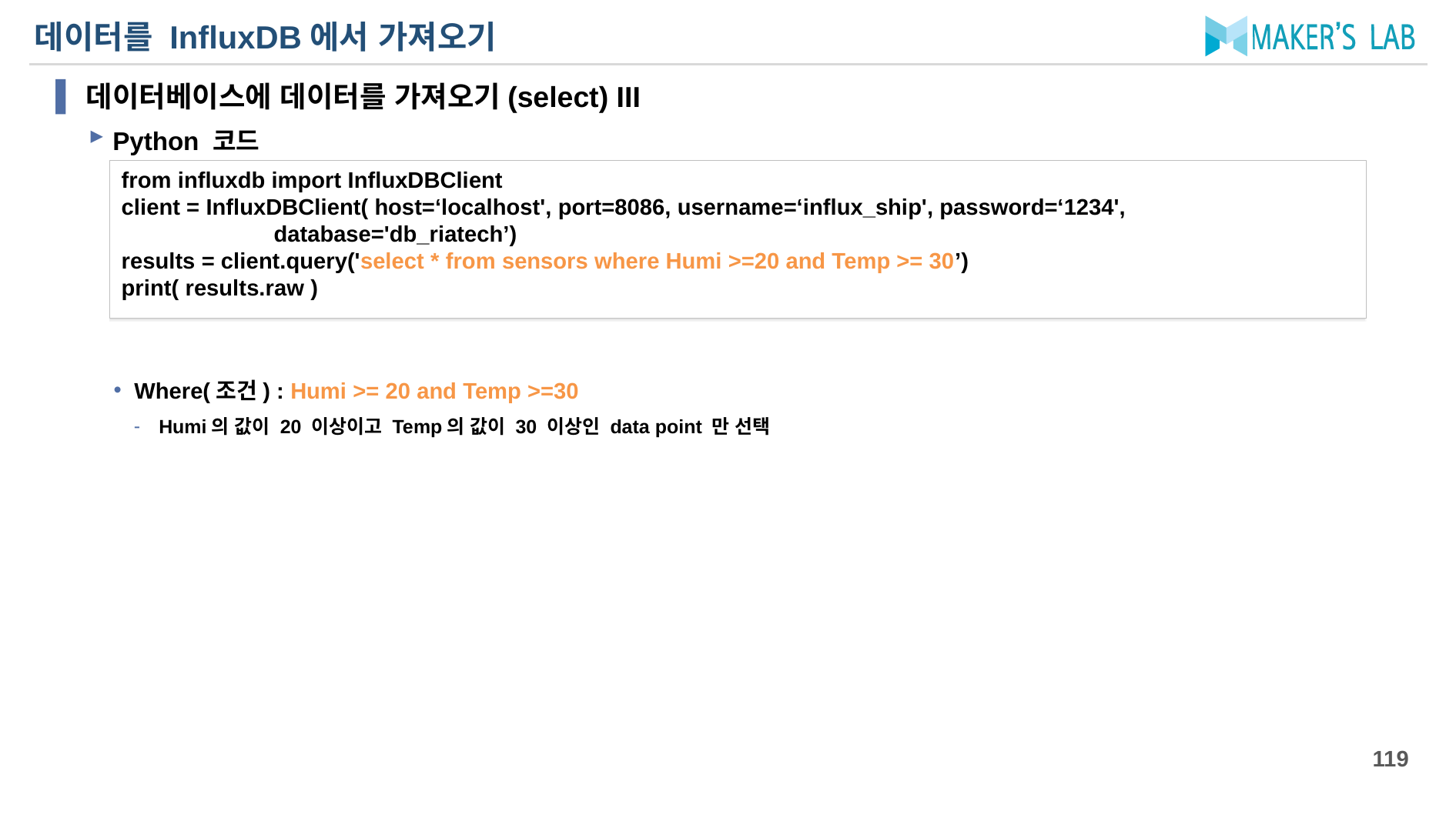

# 데이터를 InfluxDB에서 가져오기
데이터베이스에 데이터를 가져오기(select) III
Python 코드

Where(조건) : Humi >= 20 and Temp >=30
Humi의 값이 20 이상이고 Temp의 값이 30 이상인 data point 만 선택
from influxdb import InfluxDBClient
client = InfluxDBClient( host=‘localhost', port=8086, username=‘influx_ship', password=‘1234',
                        database='db_riatech’)
results = client.query('select * from sensors where Humi >=20 and Temp >= 30’)
print( results.raw )
119